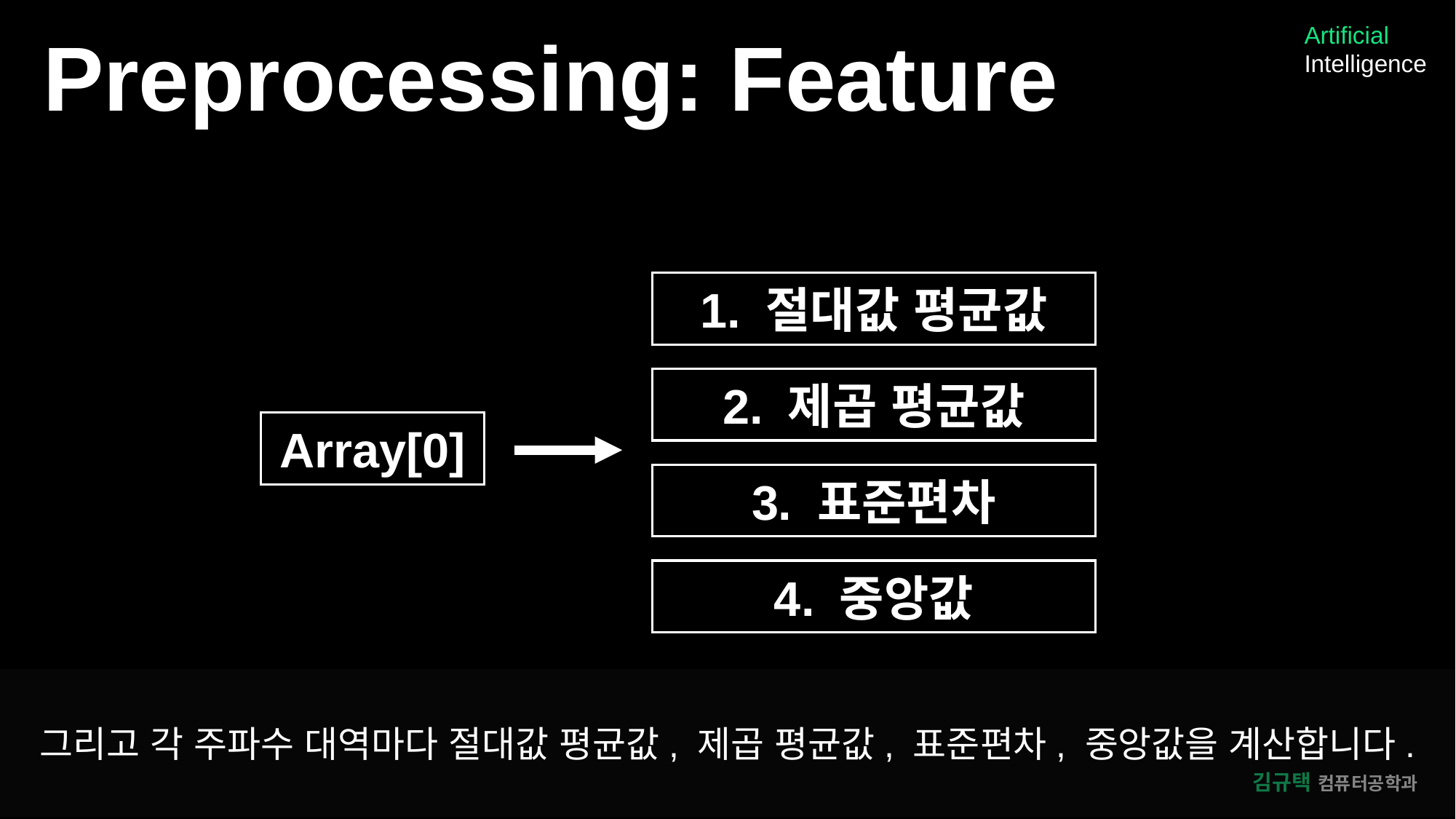

Artificial
Intelligence
Preprocessing: Feature
1. 절대값 평균값
2. 제곱 평균값
Array[0]
3. 표준편차
4. 중앙값
그리고 각 주파수 대역마다 절대값 평균값, 제곱 평균값, 표준편차, 중앙값을 계산합니다.
김규택 컴퓨터공학과